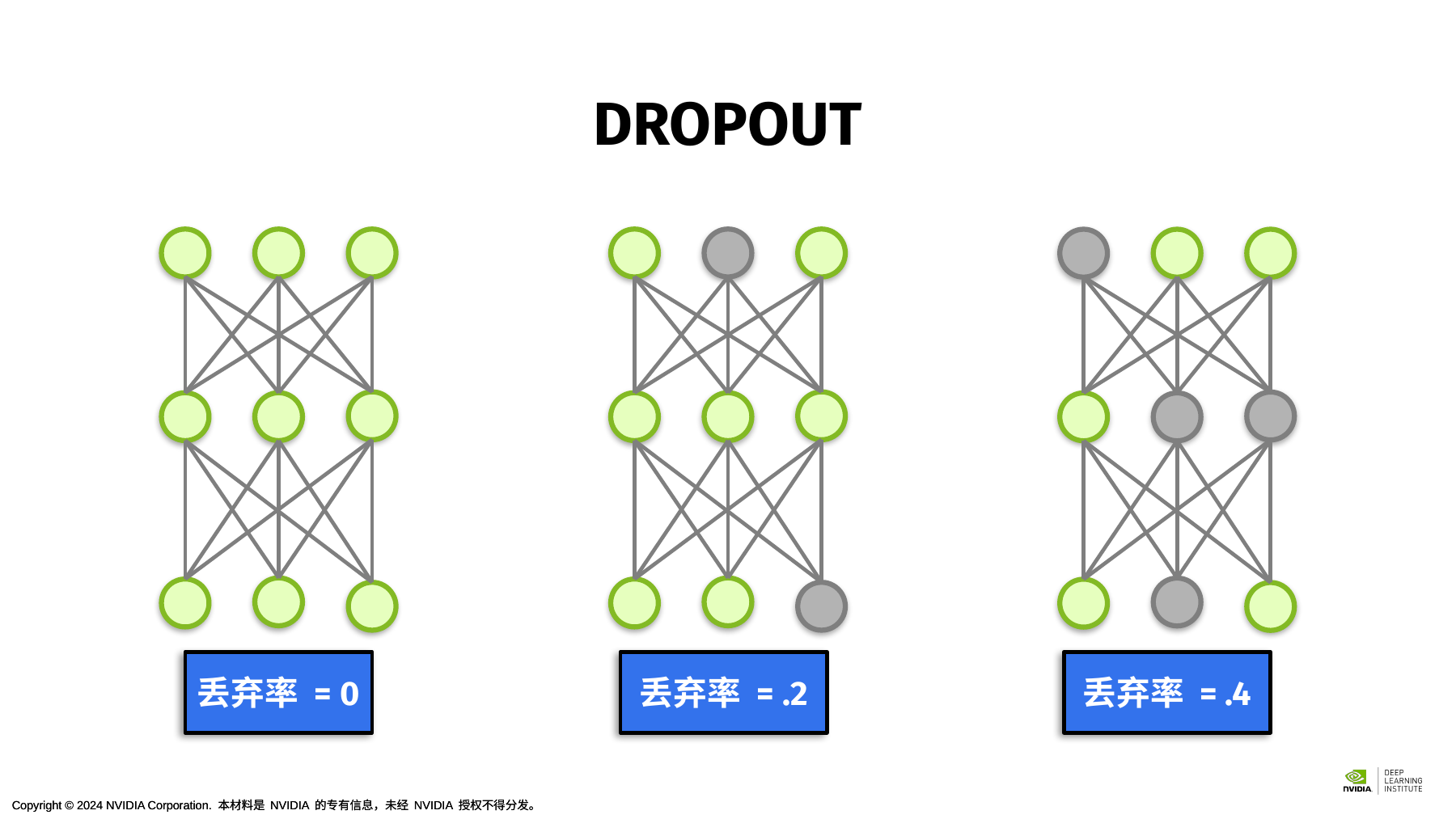

# DROPOUT

丢弃率 = 0
丢弃率 = .2
丢弃率 = .4